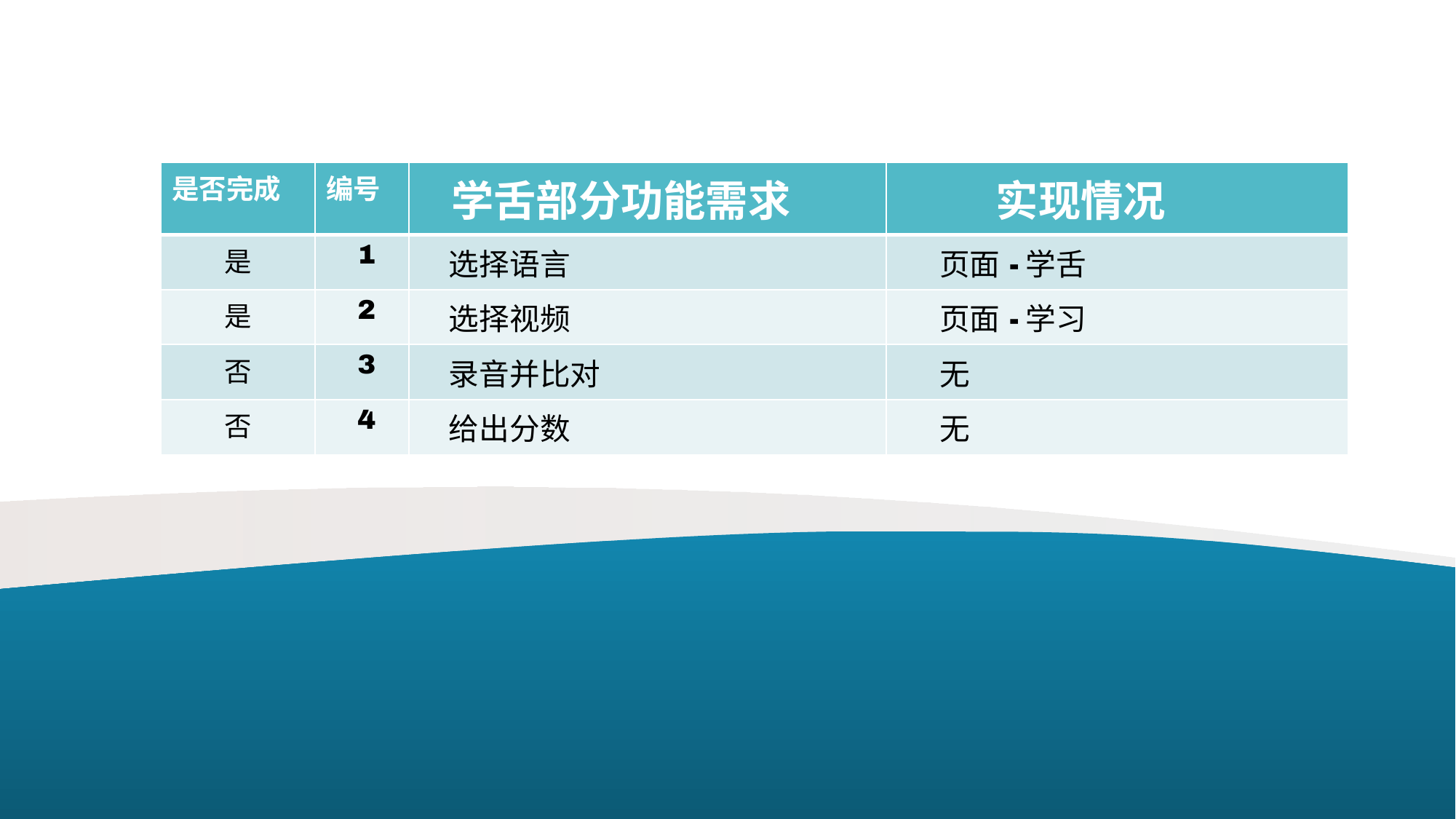

| 是否完成 | 编号 | 学舌部分功能需求 | 实现情况 |
| --- | --- | --- | --- |
| 是 | 1 | 选择语言 | 页面-学舌 |
| 是 | 2 | 选择视频 | 页面-学习 |
| 否 | 3 | 录音并比对 | 无 |
| 否 | 4 | 给出分数 | 无 |